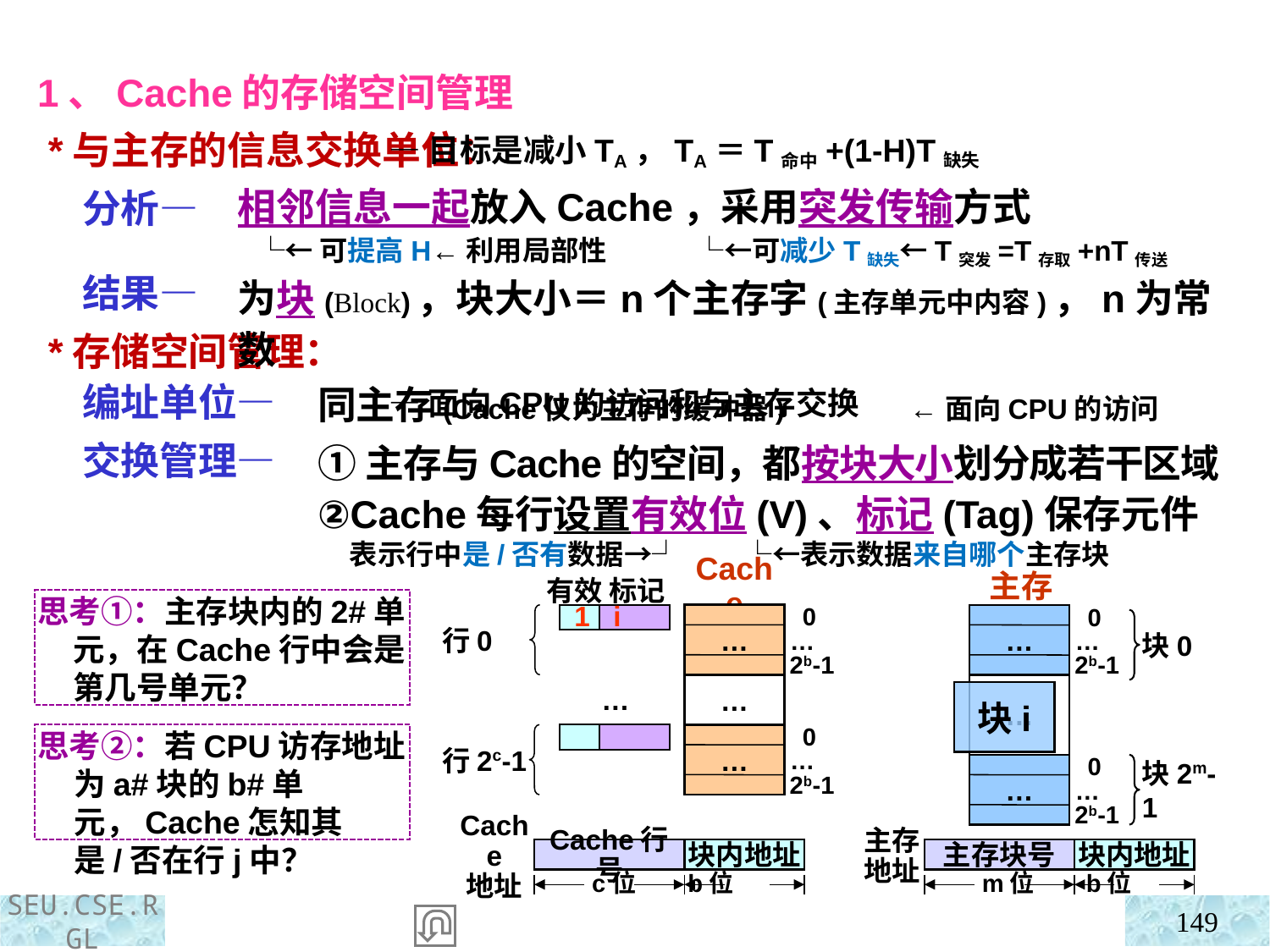

1、Cache的存储空间管理
 *与主存的信息交换单位：
    分析—

    结果—
 *存储空间管理：
    编址单位—
    交换管理—
                 —目标是减小TA，TA＝T命中+(1-H)T缺失
相邻信息一起放入Cache，采用突发传输方式
   └←可提高H←利用局部性              └←可减少T缺失←T突发=T存取+nT传送
为块(Block)，块大小＝n个主存字(主存单元中内容)，n为常数
                 —面向CPU的访问和与主存交换
同主存(Cache仅为主存的缓冲器)                ←面向CPU的访问
①主存与Cache的空间，都按块大小划分成若干区域
②Cache每行设置有效位(V)、标记(Tag)保存元件
    表示行中是/否有数据→┘          └←表示数据来自哪个主存块
Cache
主存

…
0
…
2b-1
…
0
…
2b-1

行0
块0
…
…

…
0
…
2b-1
行2c-1
…
0
…
2b-1

块2m-1
Cache
地址
主存
地址
Cache行号
块内地址
主存块号
块内地址
c位        b位
m位        b位
有效 标记

…

思考①：主存块内的2#单元，在Cache行中会是第几号单元？
1   i
块i
思考②：若CPU访存地址为a#块的b#单元，Cache怎知其是/否在行j中？
149